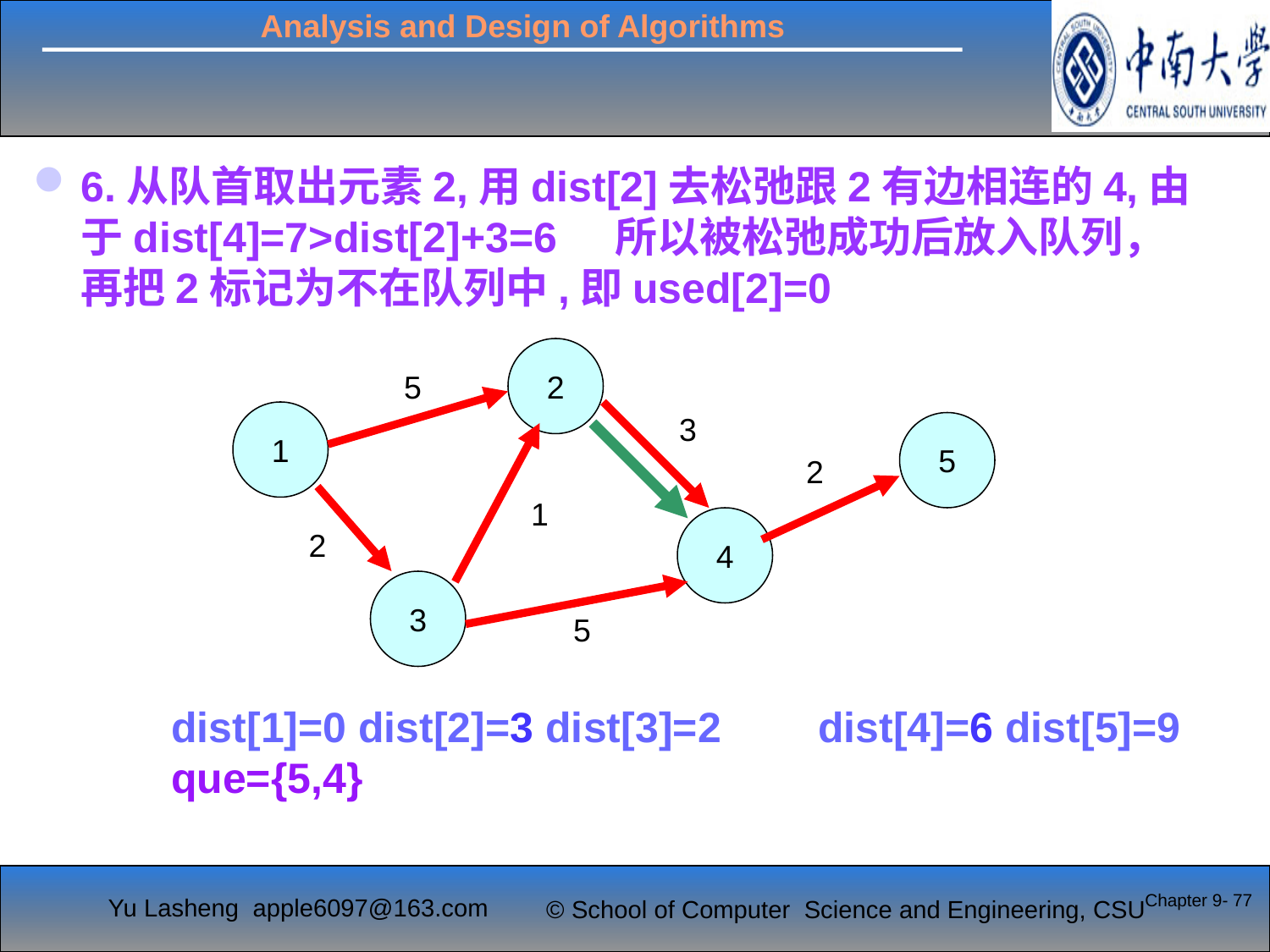

#
6.从队首取出元素2,用dist[2]去松弛跟2有边相连的4,由于dist[4]=7>dist[2]+3=6    所以被松弛成功后放入队列，再把2标记为不在队列中,即used[2]=0
2
5

1

3
5

2

1
4
2
3

5
dist[1]=0 dist[2]=3 dist[3]=2	 dist[4]=6 dist[5]=9
que={5,4}

Chapter 9- 77